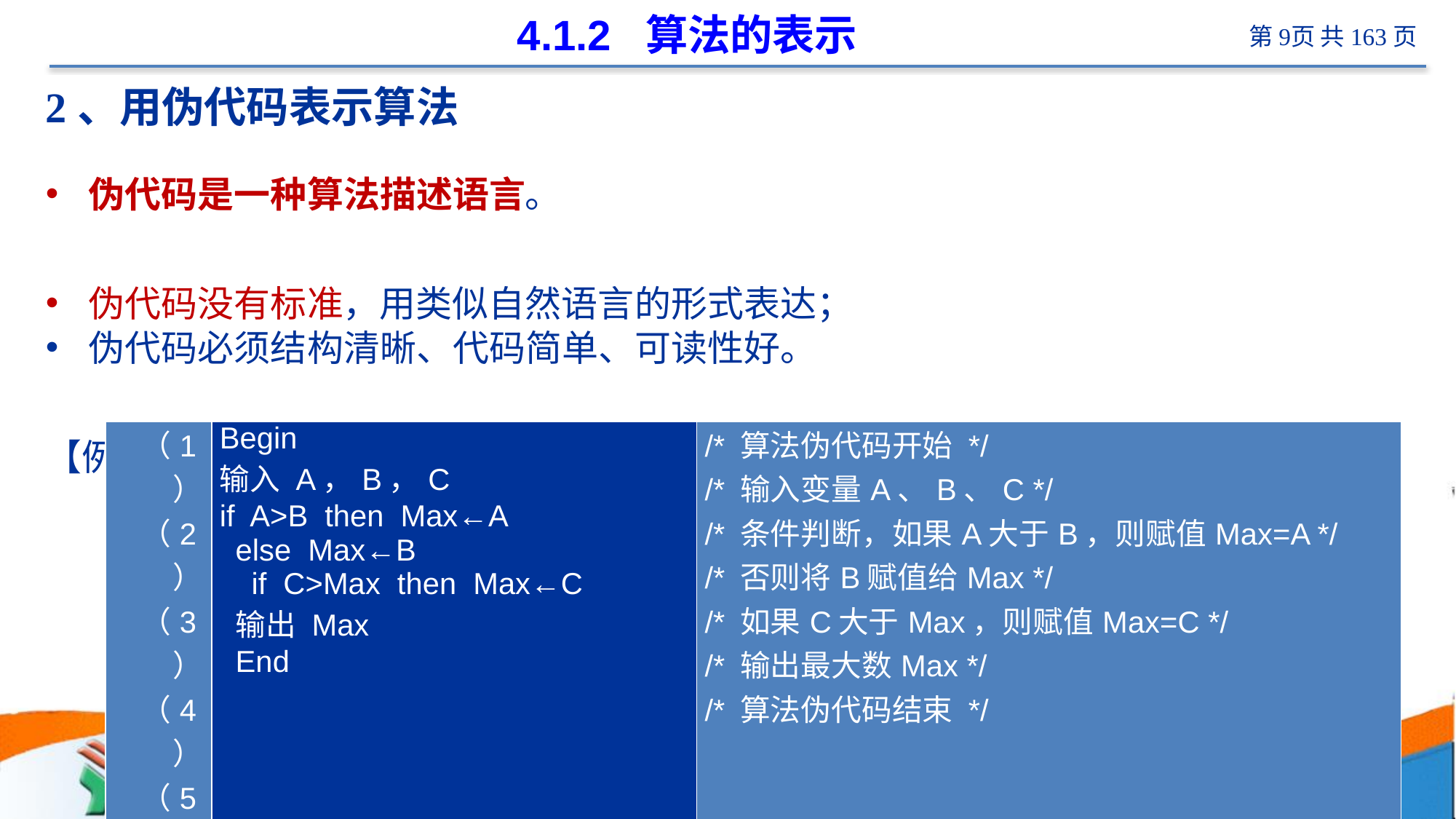

# 4.1.2  算法的表示
2、用伪代码表示算法

伪代码是一种算法描述语言。

伪代码没有标准，用类似自然语言的形式表达；
伪代码必须结构清晰、代码简单、可读性好。

【例4-2】用伪代码描述：从键盘输入3个数，输出其中最大的数。

| （1） （2） （3） （4） （5） （6） （7） | Begin 输入 A，B，C if A>B then Max←A else Max←B if C>Max then Max←C 输出 Max End | /\* 算法伪代码开始 \*/ /\* 输入变量A、B、C \*/ /\* 条件判断，如果A大于B，则赋值Max=A \*/ /\* 否则将B赋值给Max \*/ /\* 如果C大于Max，则赋值Max=C \*/ /\* 输出最大数Max \*/ /\* 算法伪代码结束 \*/ |
| --- | --- | --- |